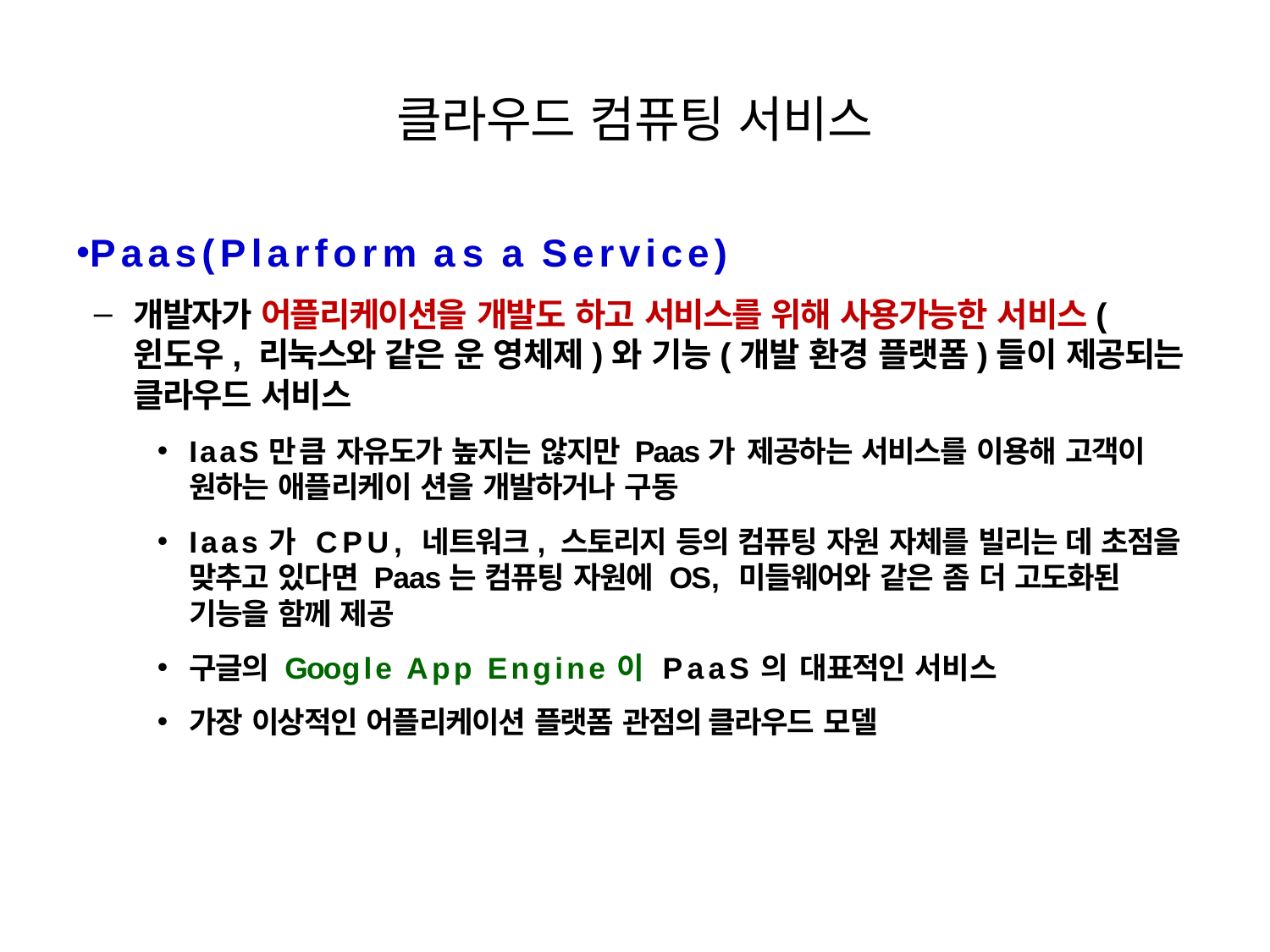

# 클라우드 컴퓨팅 서비스
Paas(Plarform as a Service)
개발자가 어플리케이션을 개발도 하고 서비스를 위해 사용가능한 서비스(윈도우, 리눅스와 같은 운 영체제)와 기능(개발 환경 플랫폼)들이 제공되는
클라우드 서비스
IaaS만큼 자유도가 높지는 않지만 Paas가 제공하는 서비스를 이용해 고객이
원하는 애플리케이 션을 개발하거나 구동
Iaas가 CPU, 네트워크, 스토리지 등의 컴퓨팅 자원 자체를 빌리는 데 초점을 맞추고 있다면 Paas는 컴퓨팅 자원에 OS, 미들웨어와 같은 좀 더 고도화된
기능을 함께 제공
구글의 Google App Engine이 PaaS의 대표적인 서비스
가장 이상적인 어플리케이션 플랫폼 관점의 클라우드 모델